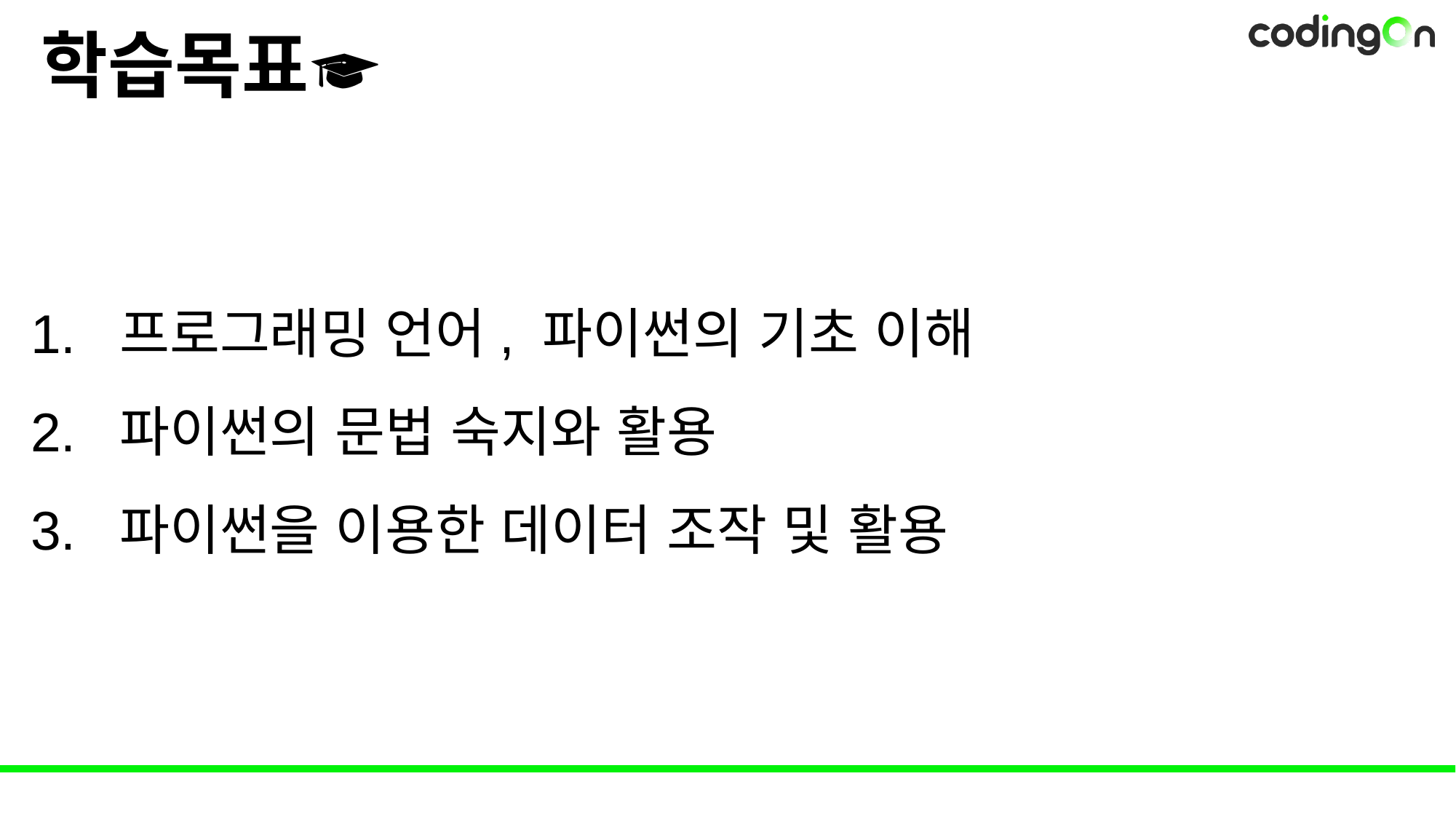

# 학습목표🎓
프로그래밍 언어, 파이썬의 기초 이해
파이썬의 문법 숙지와 활용
파이썬을 이용한 데이터 조작 및 활용